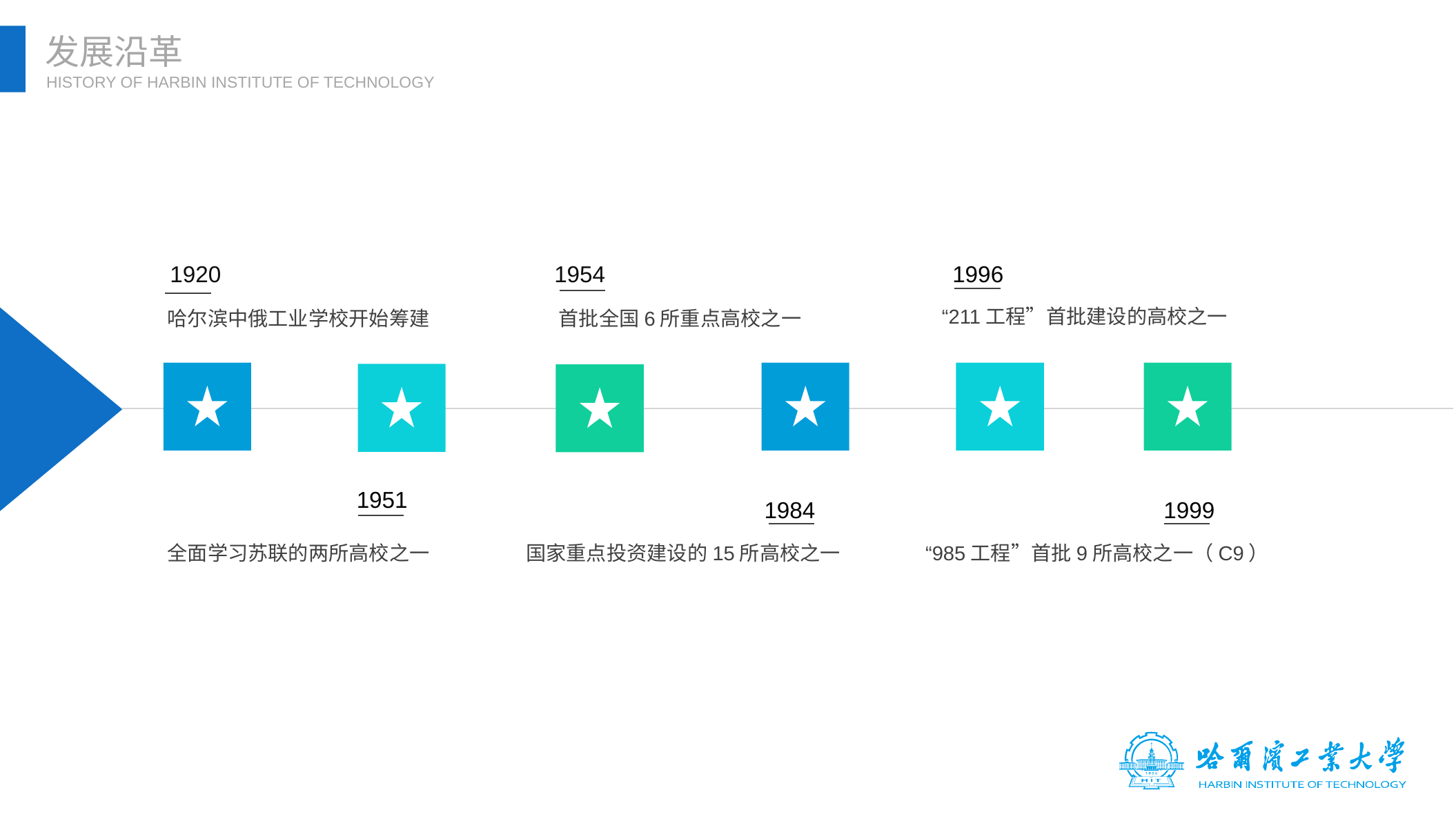

发展沿革
HISTORY OF HARBIN INSTITUTE OF TECHNOLOGY

1920
哈尔滨中俄工业学校开始筹建

1954
首批全国6所重点高校之一

1996
“211工程”首批建设的高校之一

1951

全面学习苏联的两所高校之一
1984
国家重点投资建设的15所高校之一

1999
“985工程”首批9所高校之一（C9）